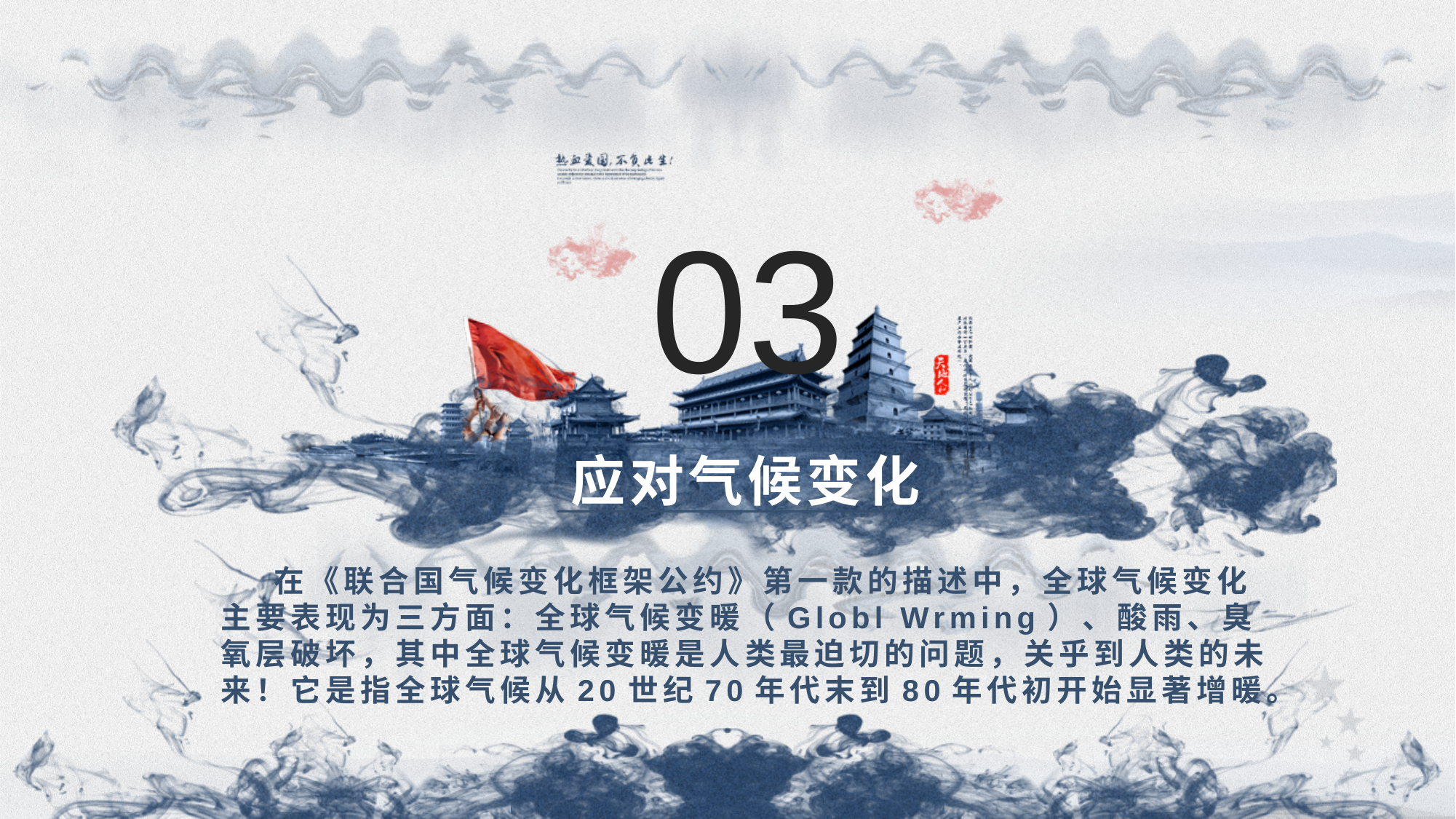

03

# 应对气候变化
    在《联合国气候变化框架公约》第一款的描述中，全球气候变化主要表现为三方面：全球气候变暖（Globl Wrming）、酸雨、臭氧层破坏，其中全球气候变暖是人类最迫切的问题，关乎到人类的未来！它是指全球气候从20世纪70年代末到80年代初开始显著增暖。